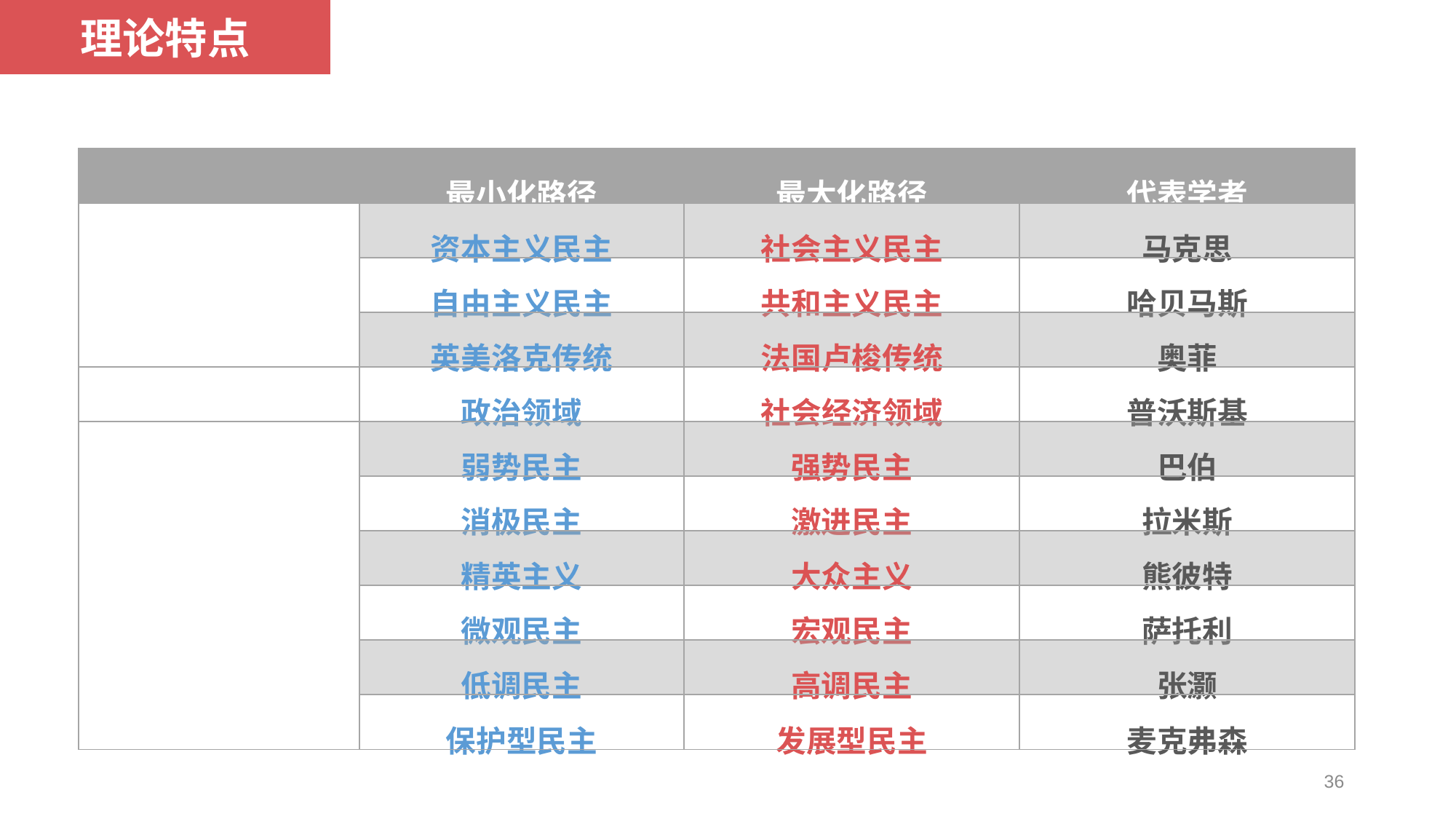

理论特点
|  | 最小化路径 | 最大化路径 | 代表学者 |
| --- | --- | --- | --- |
| 思想传统 | 资本主义民主 | 社会主义民主 | 马克思 |
|  | 自由主义民主 | 共和主义民主 | 哈贝马斯 |
|  | 英美洛克传统 | 法国卢梭传统 | 奥菲 |
| 适用范围 | 政治领域 | 社会经济领域 | 普沃斯基 |
| 核心特征 | 弱势民主 | 强势民主 | 巴伯 |
|  | 消极民主 | 激进民主 | 拉米斯 |
|  | 精英主义 | 大众主义 | 熊彼特 |
|  | 微观民主 | 宏观民主 | 萨托利 |
|  | 低调民主 | 高调民主 | 张灏 |
|  | 保护型民主 | 发展型民主 | 麦克弗森 |

36